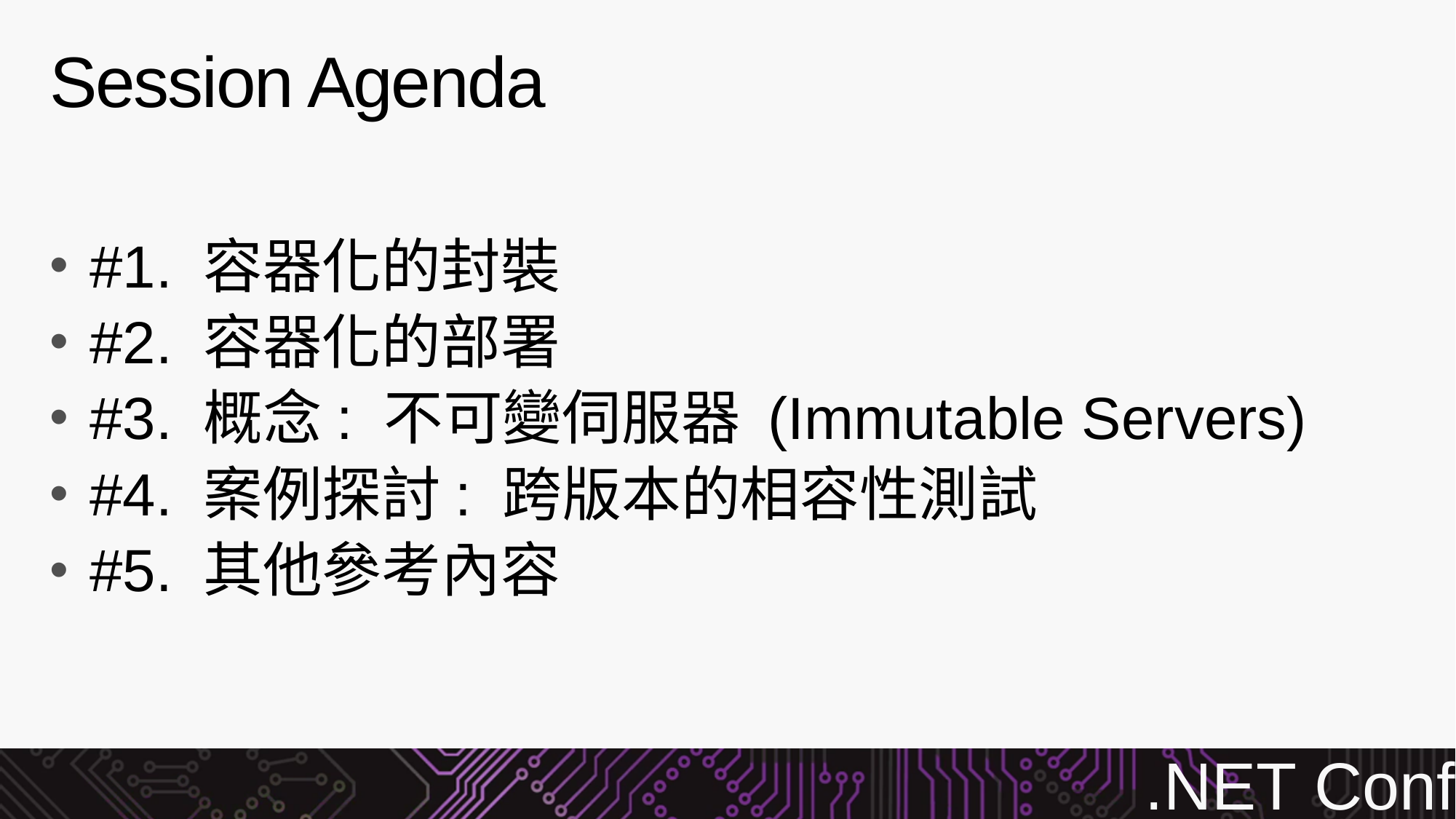

# Session Agenda

#1. 容器化的封裝
#2. 容器化的部署
#3. 概念: 不可變伺服器 (Immutable Servers)
#4. 案例探討: 跨版本的相容性測試
#5. 其他參考內容